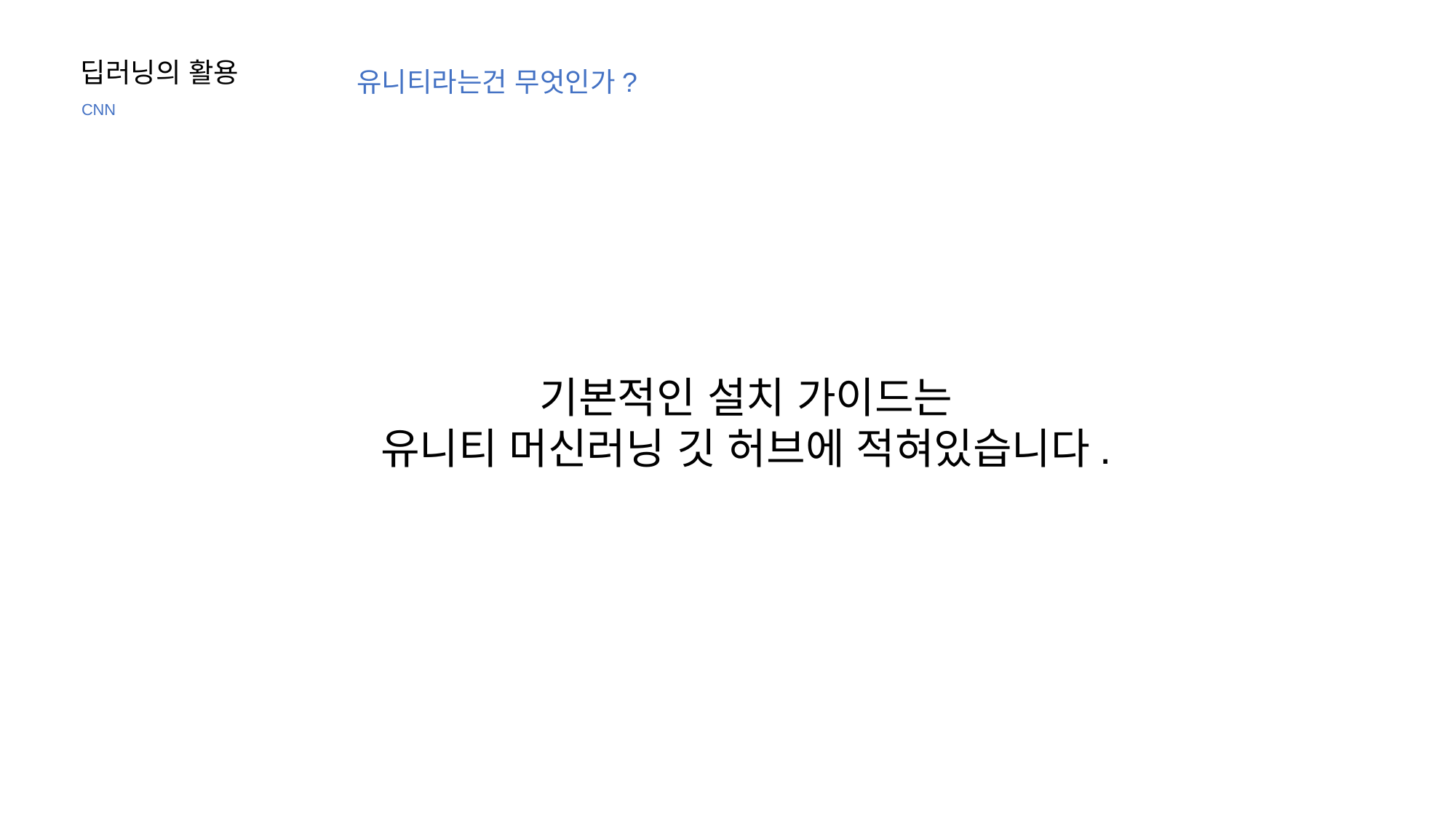

딥러닝의 활용
유니티라는건 무엇인가?
CNN
기본적인 설치 가이드는
유니티 머신러닝 깃 허브에 적혀있습니다.